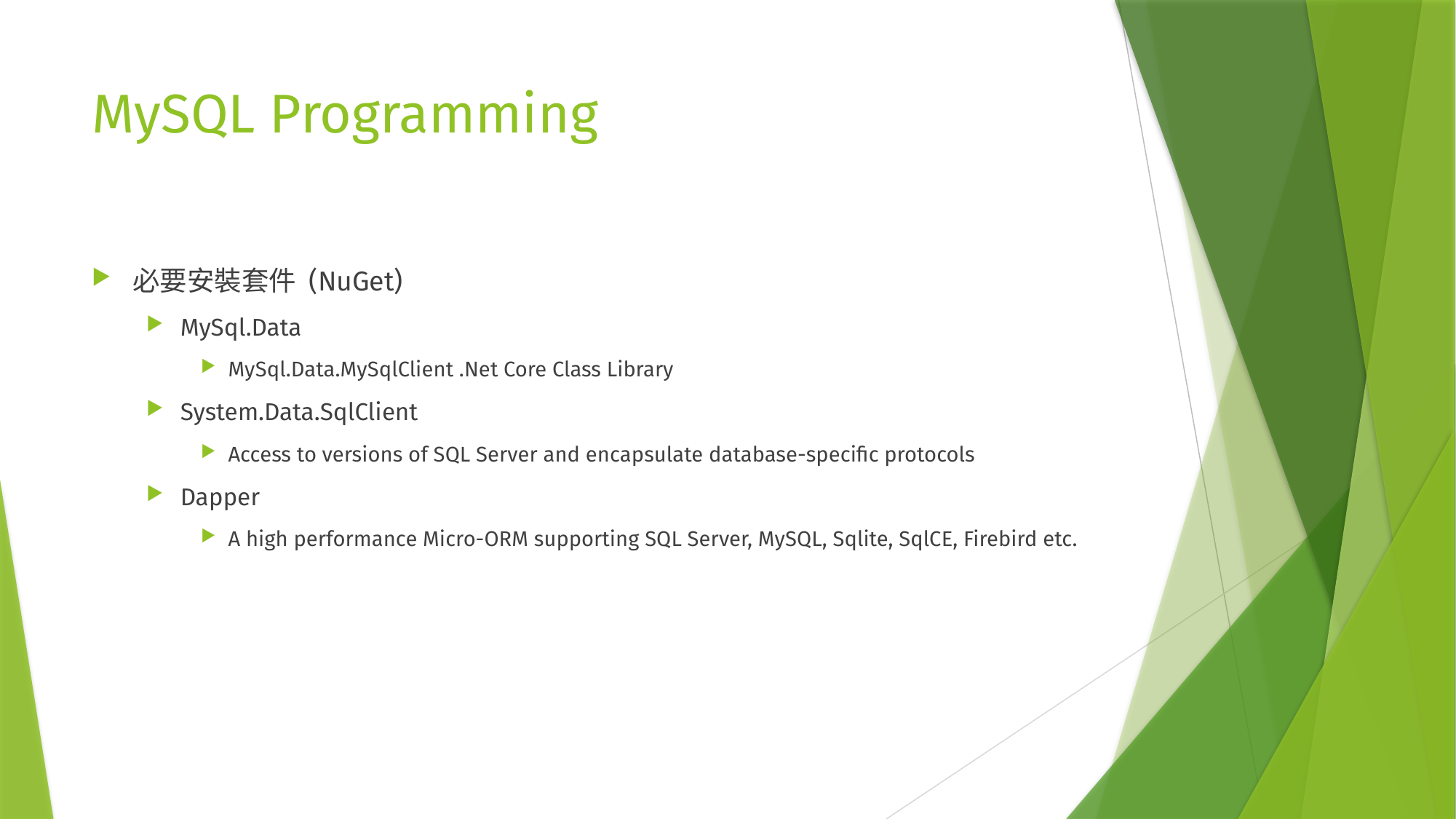

# MySQL Programming
必要安裝套件 (NuGet)
MySql.Data
MySql.Data.MySqlClient .Net Core Class Library
System.Data.SqlClient
Access to versions of SQL Server and encapsulate database-specific protocols
Dapper
A high performance Micro-ORM supporting SQL Server, MySQL, Sqlite, SqlCE, Firebird etc.